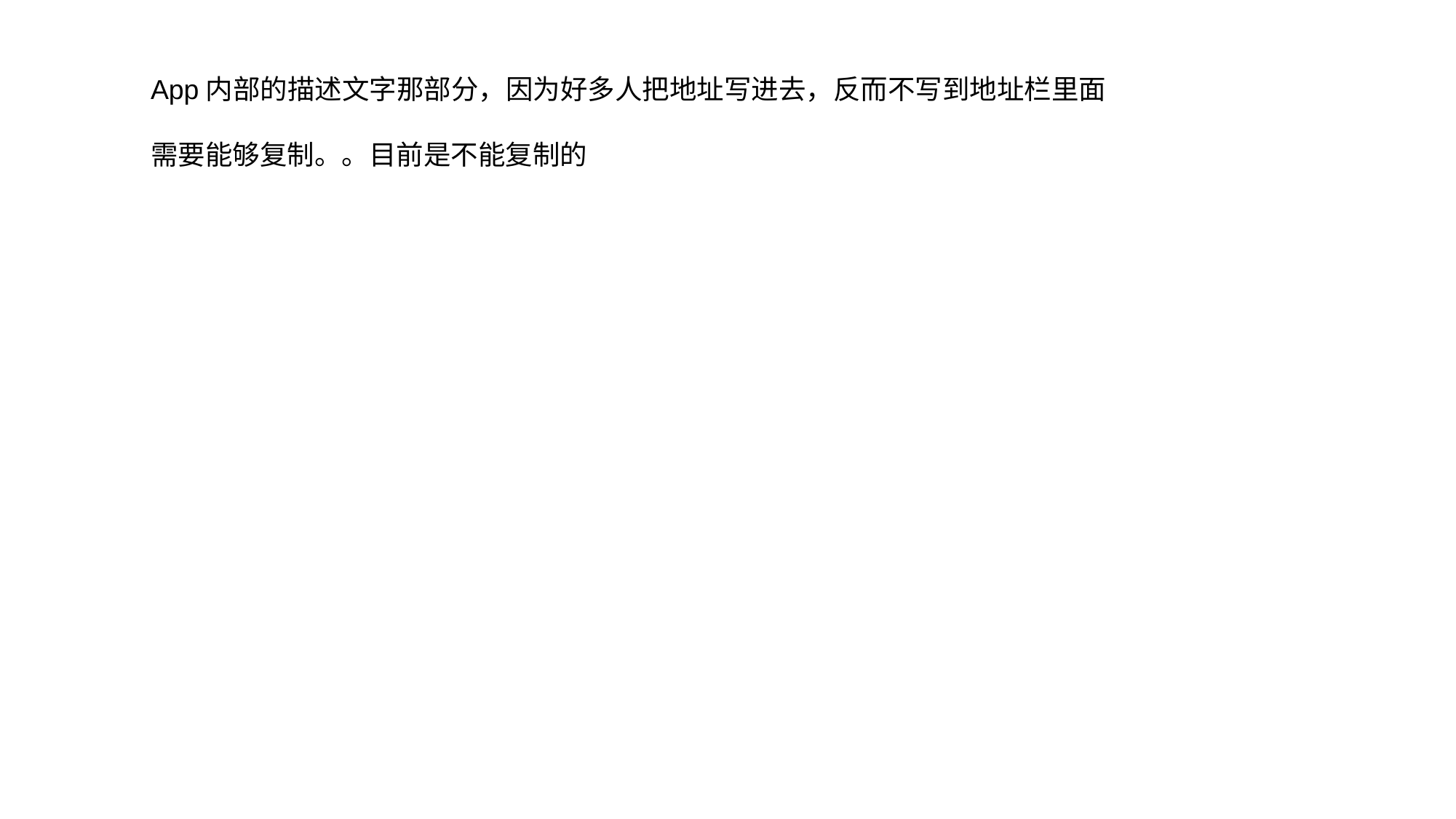

App内部的描述文字那部分，因为好多人把地址写进去，反而不写到地址栏里面

需要能够复制。。目前是不能复制的